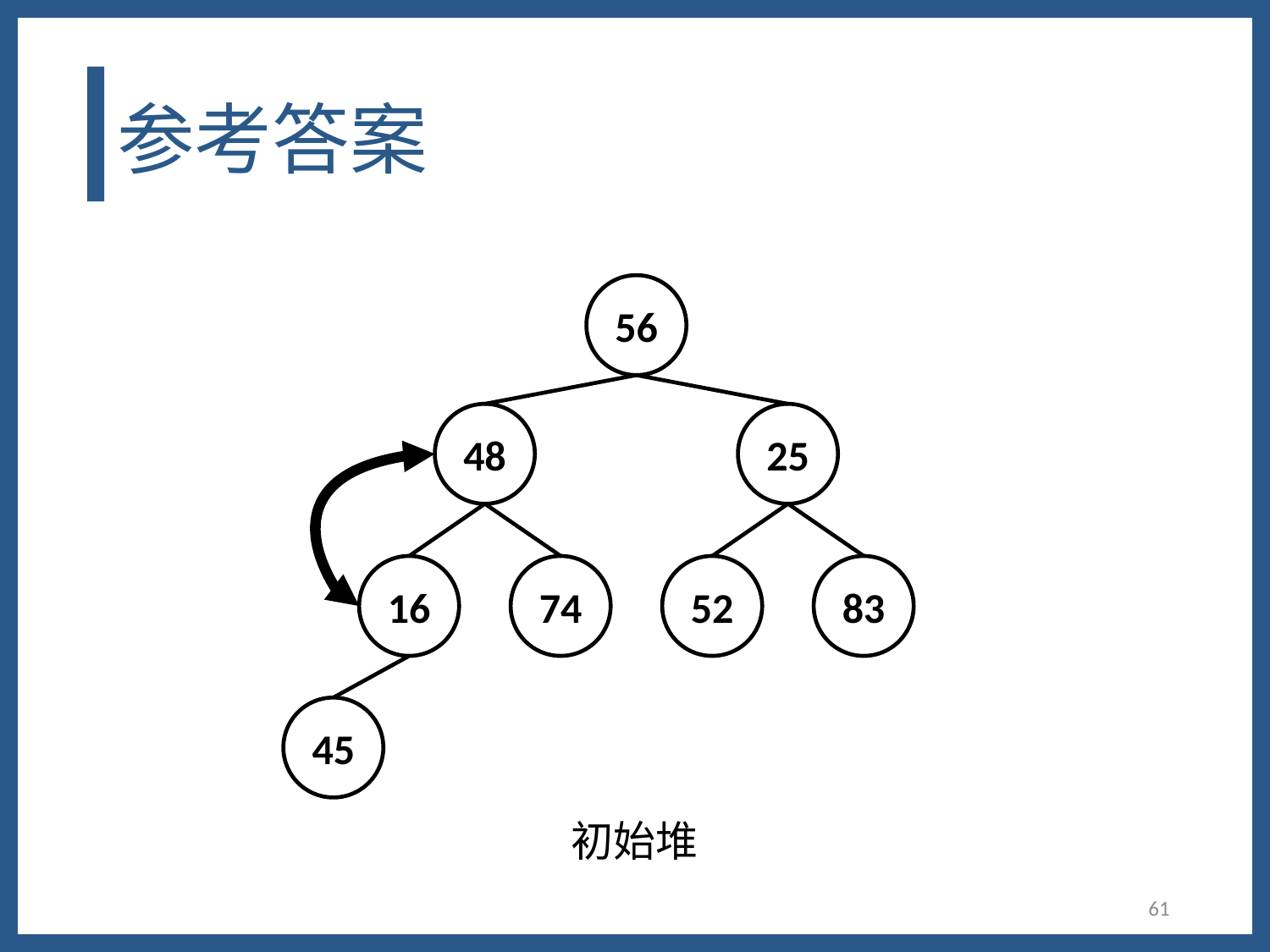

# 参考答案
56
48
25
16
74
52
83
45
初始堆
61